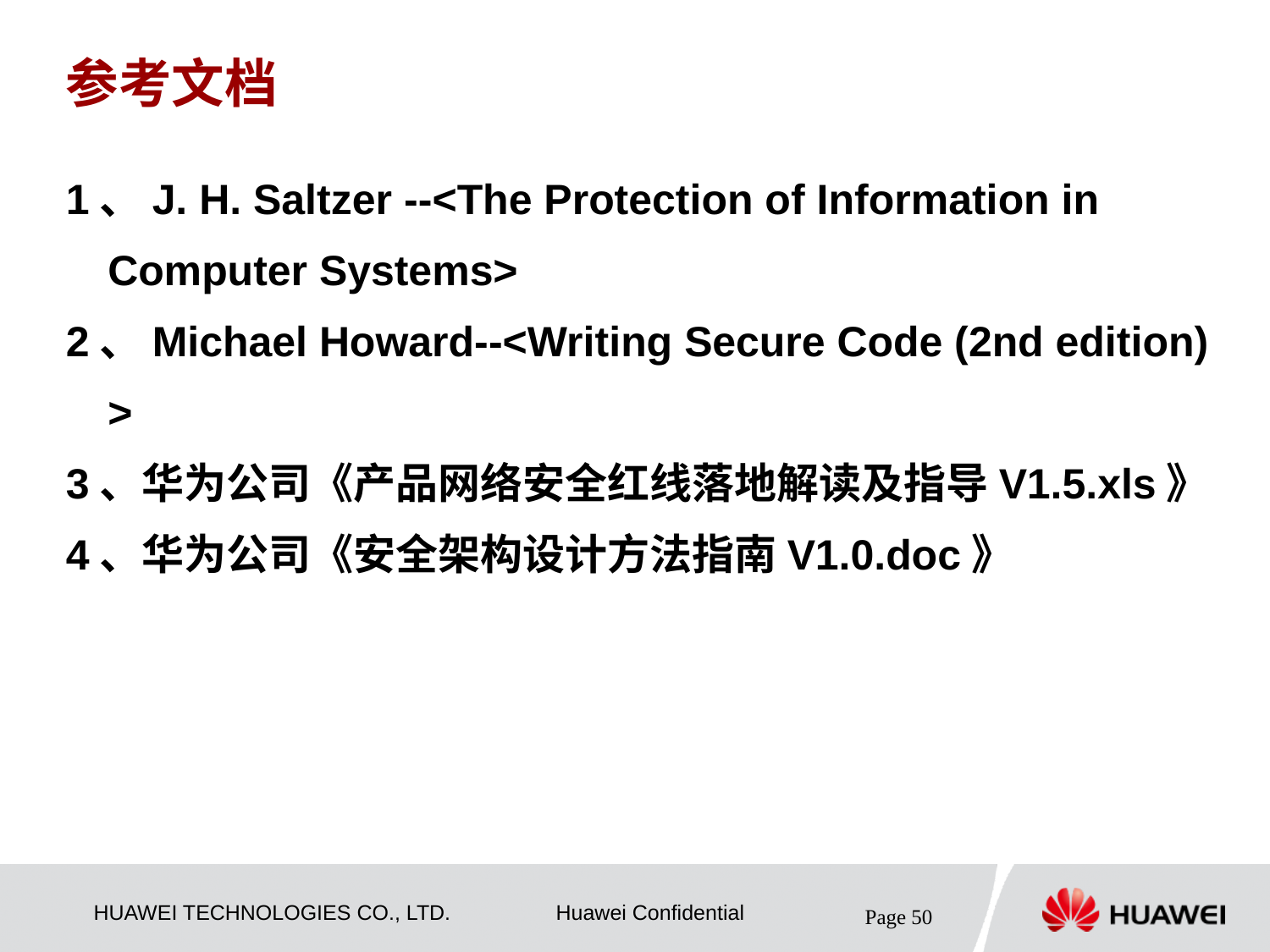

# 参考文档
1、J. H. Saltzer --<The Protection of Information in Computer Systems>
2、Michael Howard--<Writing Secure Code (2nd edition) >
3、华为公司《产品网络安全红线落地解读及指导V1.5.xls》
4、华为公司《安全架构设计方法指南V1.0.doc》

Page 50